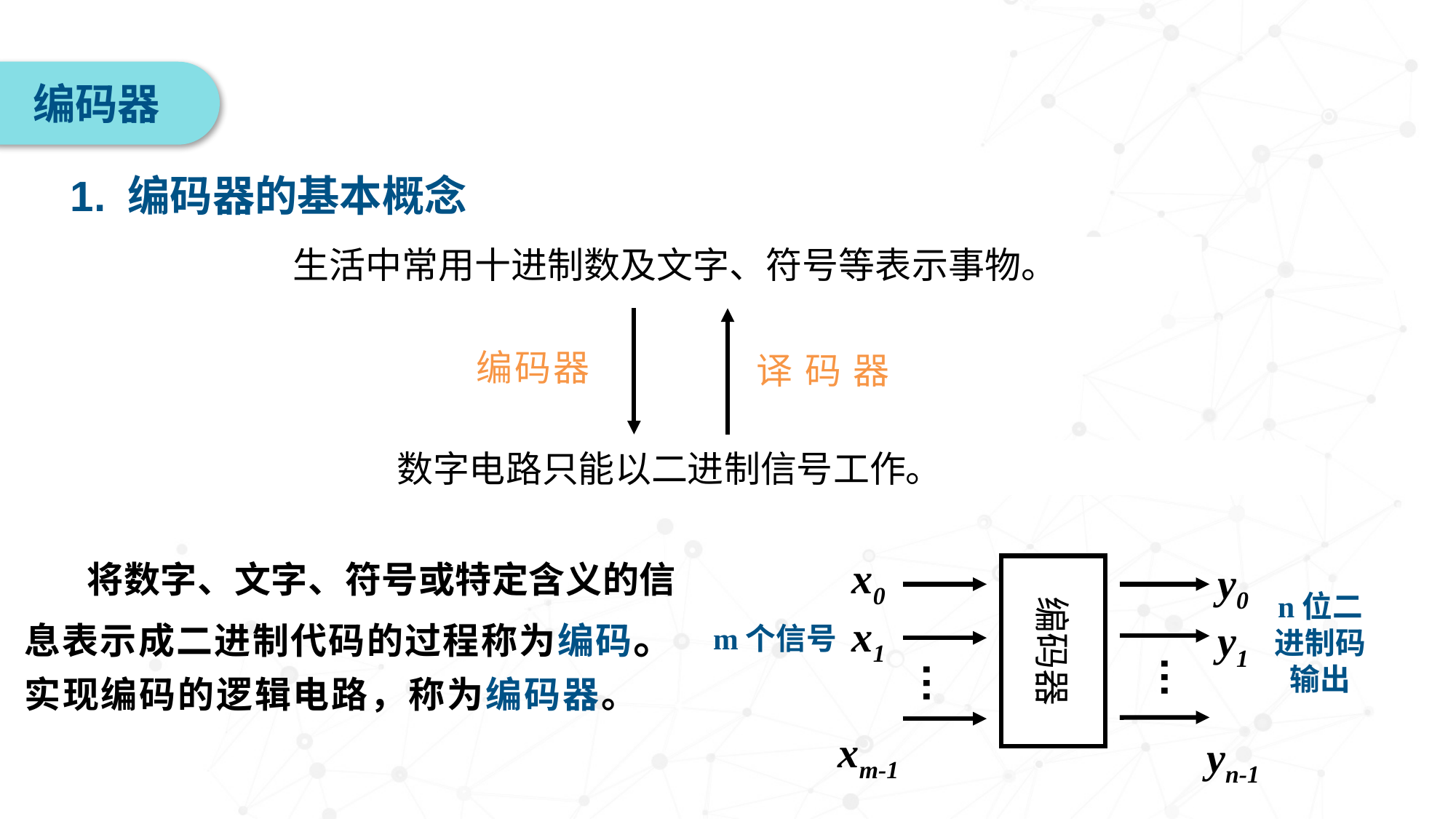

编码器
1. 编码器的基本概念
生活中常用十进制数及文字、符号等表示事物。
编码器
译码器
数字电路只能以二进制信号工作。
　  将数字、文字、符号或特定含义的信息表示成二进制代码的过程称为编码。实现编码的逻辑电路，称为编码器。
x0
x1

xm-1
y0
y1

yn-1
编码器
n位二
进制码
输出
m个信号
…
…
18